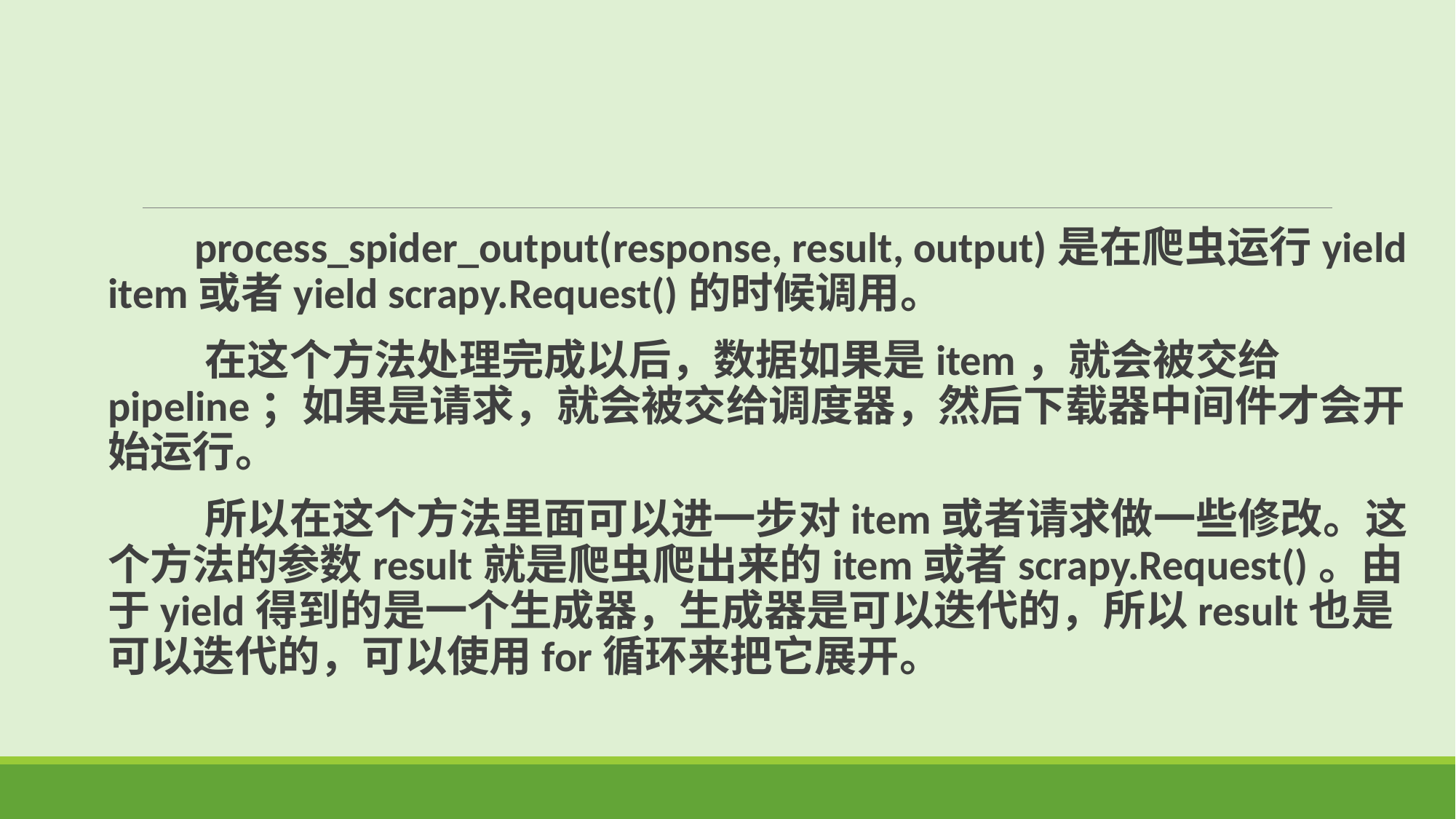

process_spider_output(response, result, output)是在爬虫运行yield item或者yield scrapy.Request()的时候调用。
         在这个方法处理完成以后，数据如果是item，就会被交给pipeline；如果是请求，就会被交给调度器，然后下载器中间件才会开始运行。
         所以在这个方法里面可以进一步对item或者请求做一些修改。这个方法的参数result就是爬虫爬出来的item或者scrapy.Request()。由于yield得到的是一个生成器，生成器是可以迭代的，所以result也是可以迭代的，可以使用for循环来把它展开。